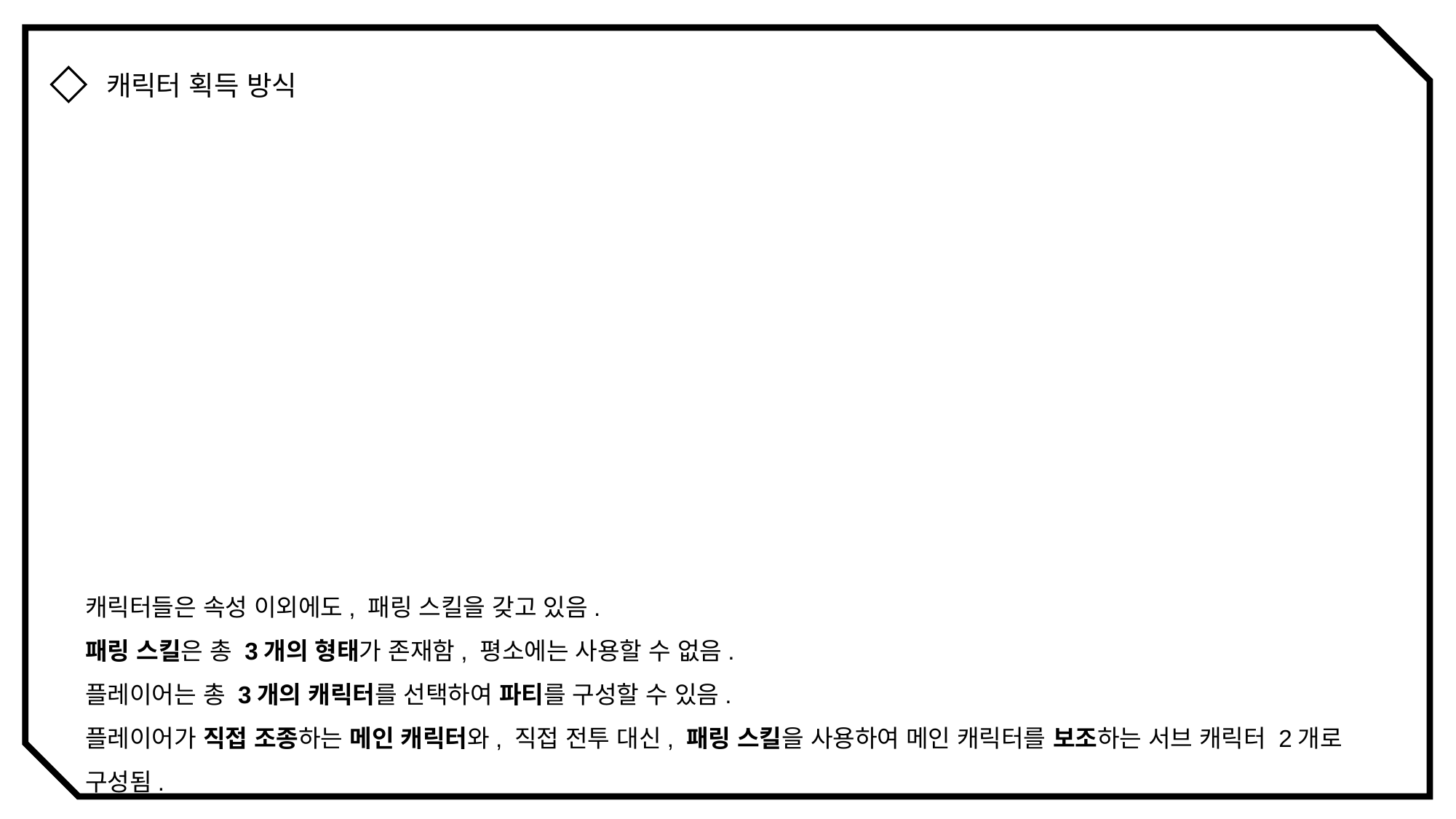

캐릭터 획득 방식

캐릭터들은 속성 이외에도, 패링 스킬을 갖고 있음.
패링 스킬은 총 3개의 형태가 존재함, 평소에는 사용할 수 없음.
플레이어는 총 3개의 캐릭터를 선택하여 파티를 구성할 수 있음.
플레이어가 직접 조종하는 메인 캐릭터와, 직접 전투 대신, 패링 스킬을 사용하여 메인 캐릭터를 보조하는 서브 캐릭터 2개로 구성됨.